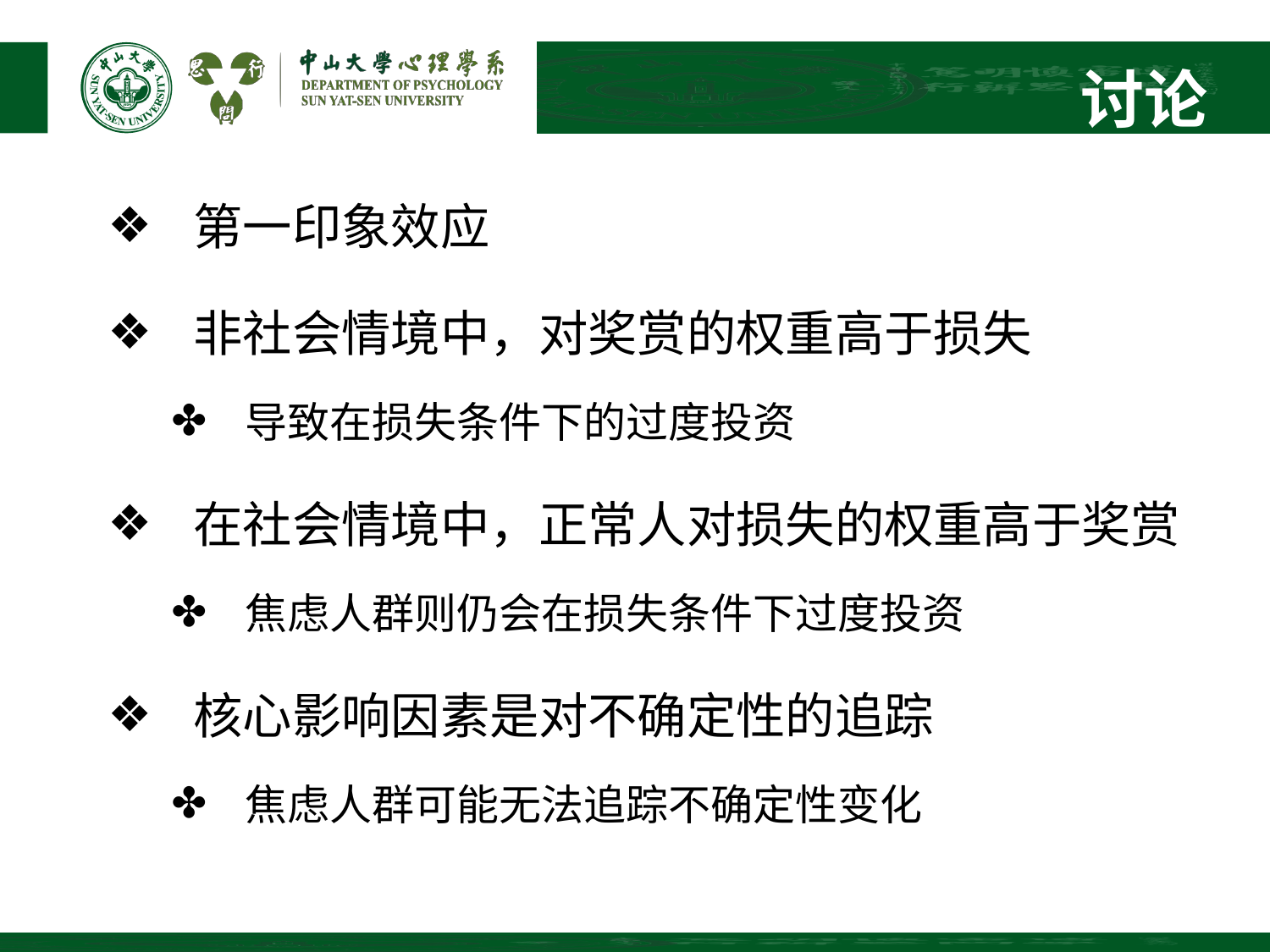

# 讨论
 第一印象效应
 非社会情境中，对奖赏的权重高于损失
 导致在损失条件下的过度投资
 在社会情境中，正常人对损失的权重高于奖赏
 焦虑人群则仍会在损失条件下过度投资
 核心影响因素是对不确定性的追踪
 焦虑人群可能无法追踪不确定性变化
10